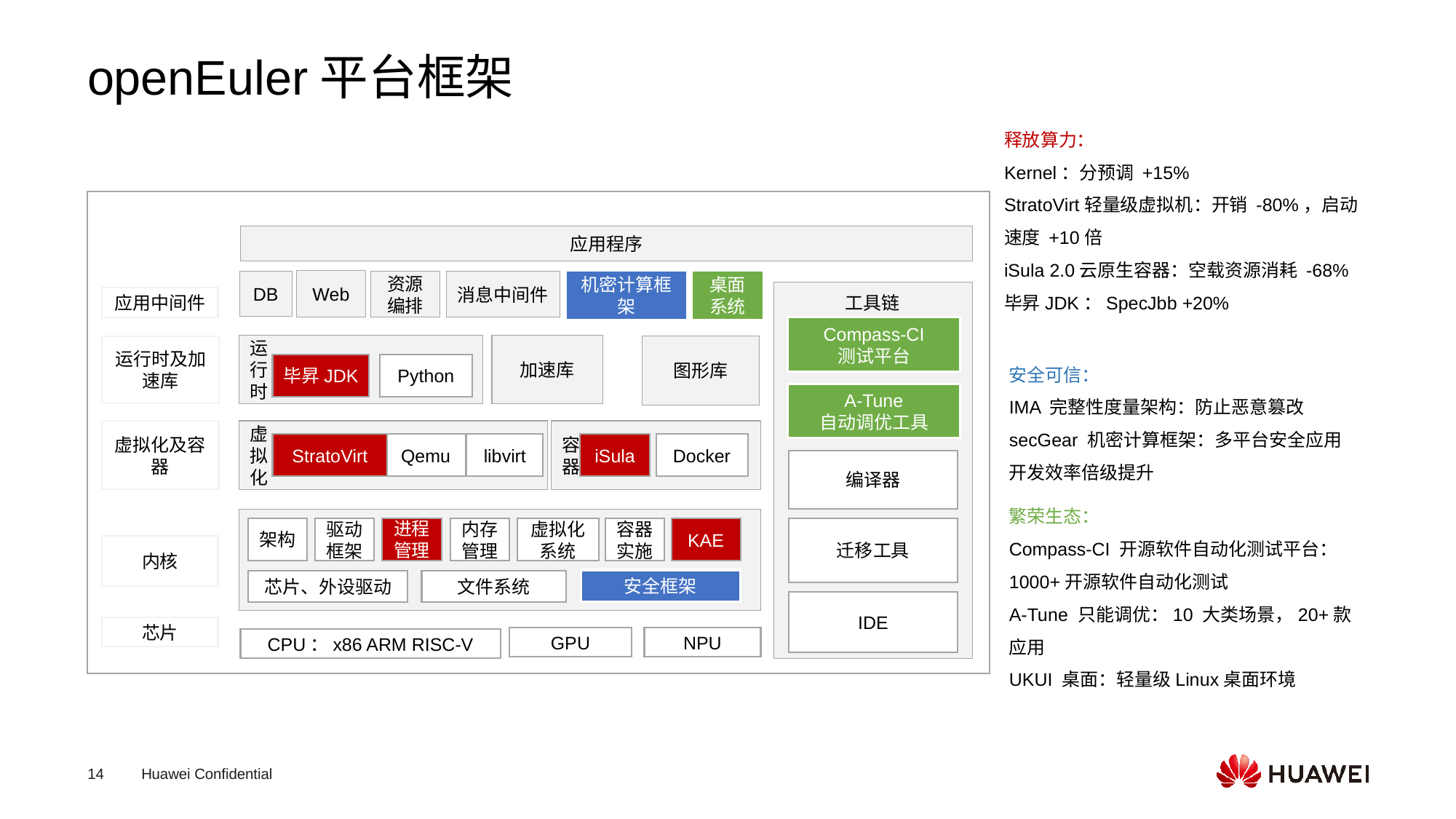

# openEuler平台框架
释放算力：
Kernel：分预调 +15%
StratoVirt轻量级虚拟机：开销 -80%，启动速度 +10倍
iSula 2.0云原生容器：空载资源消耗 -68%
毕昇JDK：SpecJbb +20%

应用程序
机密计算框架
桌面
系统
Web
DB
资源编排
消息中间件

工具链
应用中间件
Compass-CI
测试平台
运
行
时
加速库
运行时及加速库
图形库
安全可信：
IMA 完整性度量架构：防止恶意篡改
secGear 机密计算框架：多平台安全应用开发效率倍级提升

毕昇JDK
Python
A-Tune
自动调优工具
虚拟化及容器
虚
拟
化
容
器
Qemu
libvirt
iSula
Docker
StratoVirt
编译器
繁荣生态：
Compass-CI 开源软件自动化测试平台：1000+开源软件自动化测试
A-Tune 只能调优：10 大类场景，20+款应用
UKUI 桌面：轻量级Linux桌面环境

架构
迁移工具
进程管理
KAE
内存管理
容器
实施
驱动框架
虚拟化系统
内核
安全框架
芯片、外设驱动
文件系统
IDE
芯片
GPU
NPU
CPU：x86 ARM RISC-V